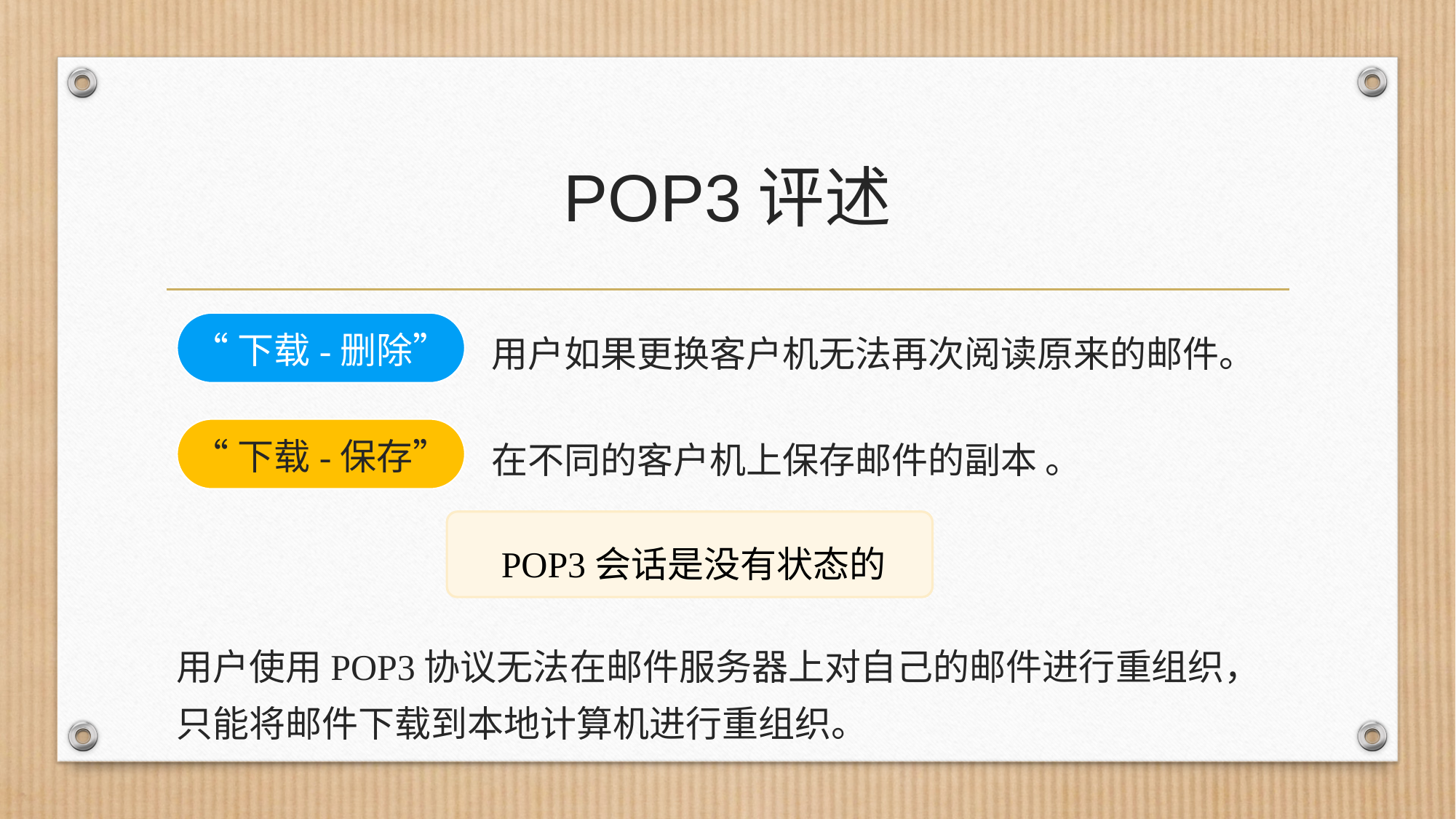

# POP3评述

“下载-删除”
用户如果更换客户机无法再次阅读原来的邮件。

“下载-保存”
在不同的客户机上保存邮件的副本 。

POP3会话是没有状态的
用户使用POP3协议无法在邮件服务器上对自己的邮件进行重组织，只能将邮件下载到本地计算机进行重组织。